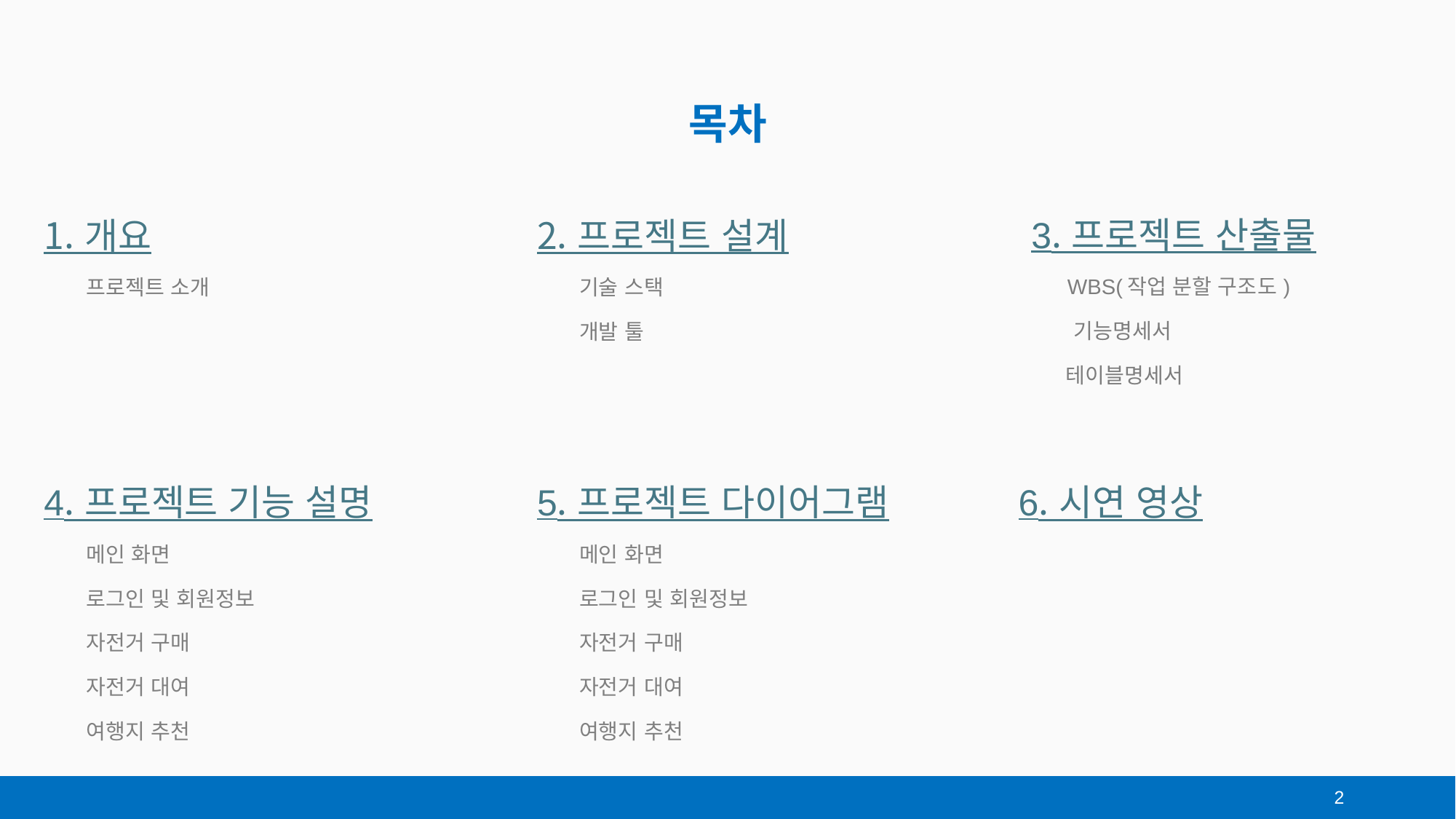

# 목차
| 3. 프로젝트 산출물 |
| --- |
| WBS(작업 분할 구조도) |
| 기능명세서 |
| 테이블명세서 |
| 1. 개요 |
| --- |
| 프로젝트 소개 |
| 2. 프로젝트 설계 |
| --- |
| 기술 스택 |
| 개발 툴 |
|  |
| 4. 프로젝트 기능 설명 |
| --- |
| 메인 화면 |
| 로그인 및 회원정보 |
| 자전거 구매 |
| 자전거 대여 |
| 여행지 추천 |
| 5. 프로젝트 다이어그램 |
| --- |
| 메인 화면 |
| 로그인 및 회원정보 |
| 자전거 구매 |
| 자전거 대여 |
| 여행지 추천 |
| 6. 시연 영상 |
| --- |
2